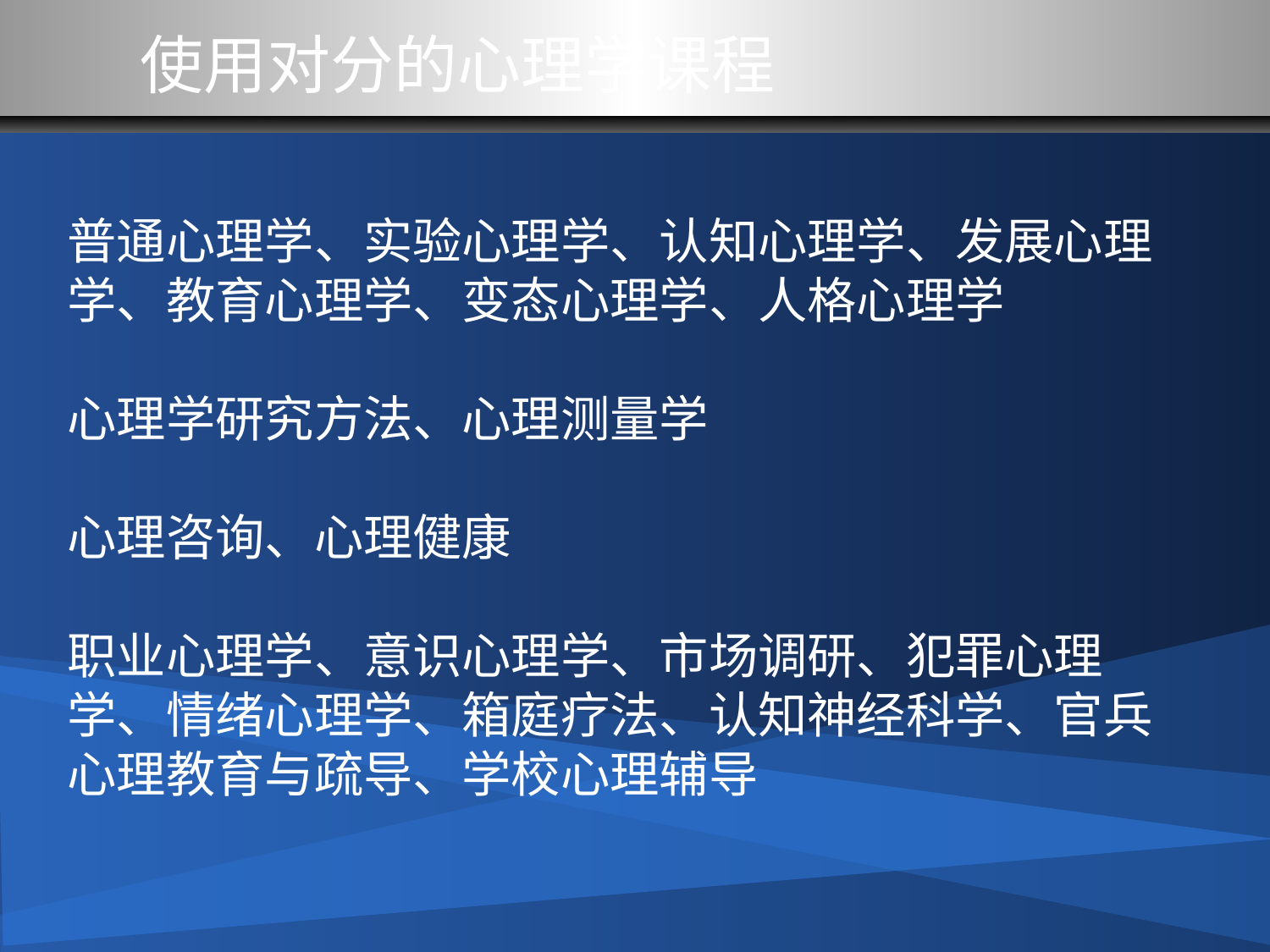

使用对分的心理学课程
普通心理学、实验心理学、认知心理学、发展心理学、教育心理学、变态心理学、人格心理学

心理学研究方法、心理测量学

心理咨询、心理健康

职业心理学、意识心理学、市场调研、犯罪心理学、情绪心理学、箱庭疗法、认知神经科学、官兵心理教育与疏导、学校心理辅导